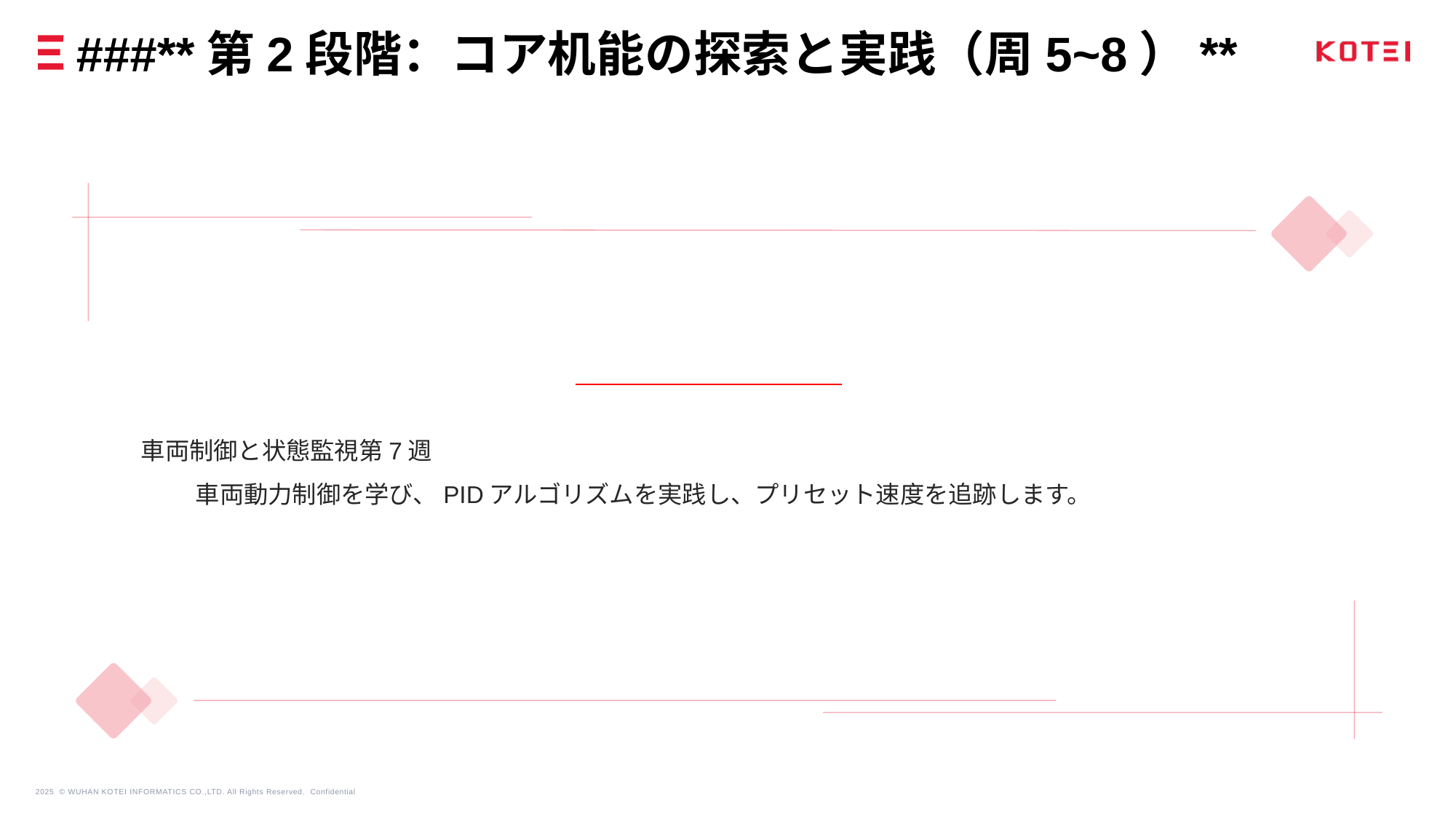

###**第2段階：コア机能の探索と実践（周5~8）**

車両制御と状態監視第7週
車両動力制御を学び、PIDアルゴリズムを実践し、プリセット速度を追跡します。